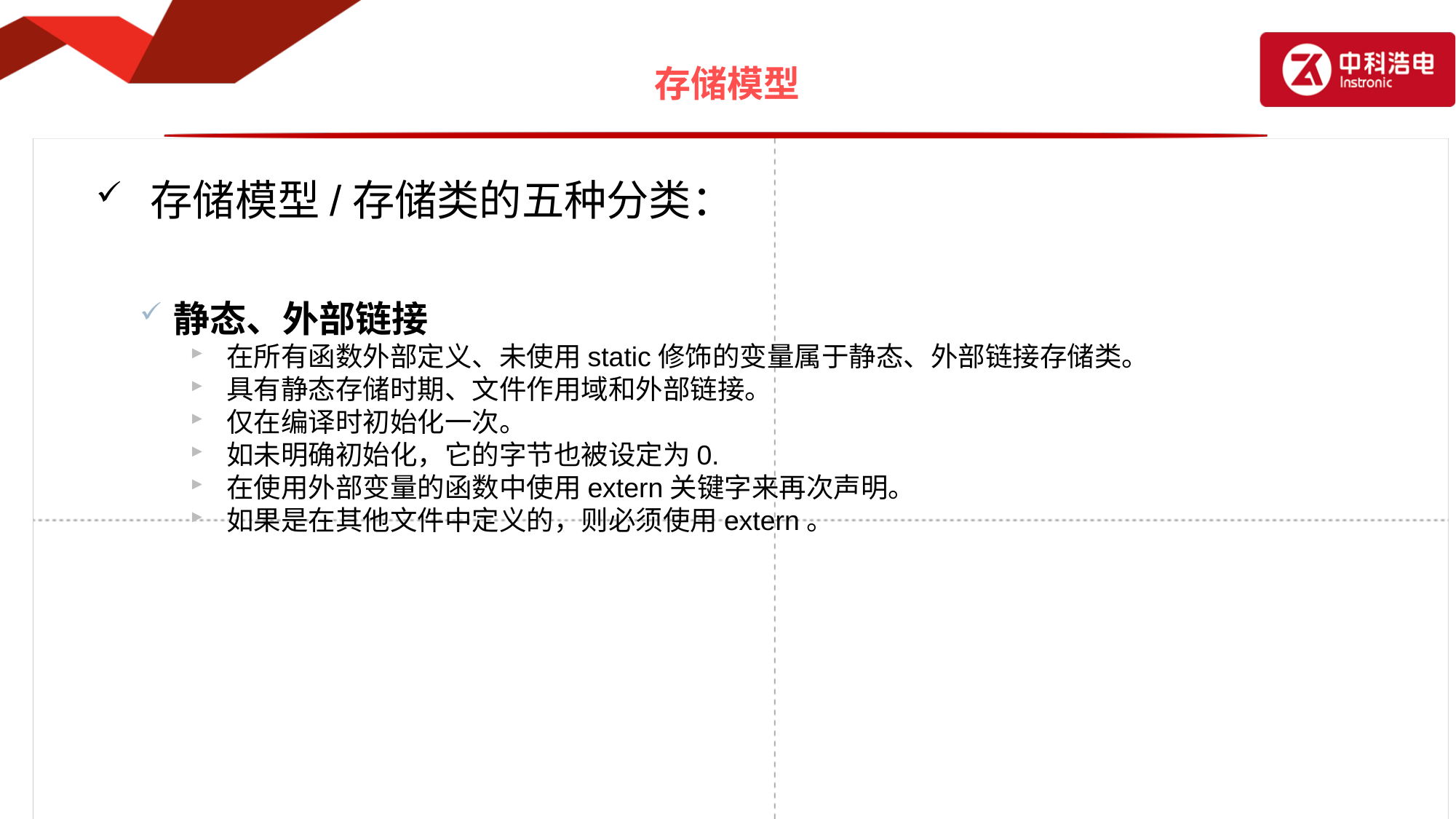

# 存储模型
存储模型/存储类的五种分类：

静态、外部链接
在所有函数外部定义、未使用static修饰的变量属于静态、外部链接存储类。
具有静态存储时期、文件作用域和外部链接。
仅在编译时初始化一次。
如未明确初始化，它的字节也被设定为0.
在使用外部变量的函数中使用extern关键字来再次声明。
如果是在其他文件中定义的，则必须使用extern。